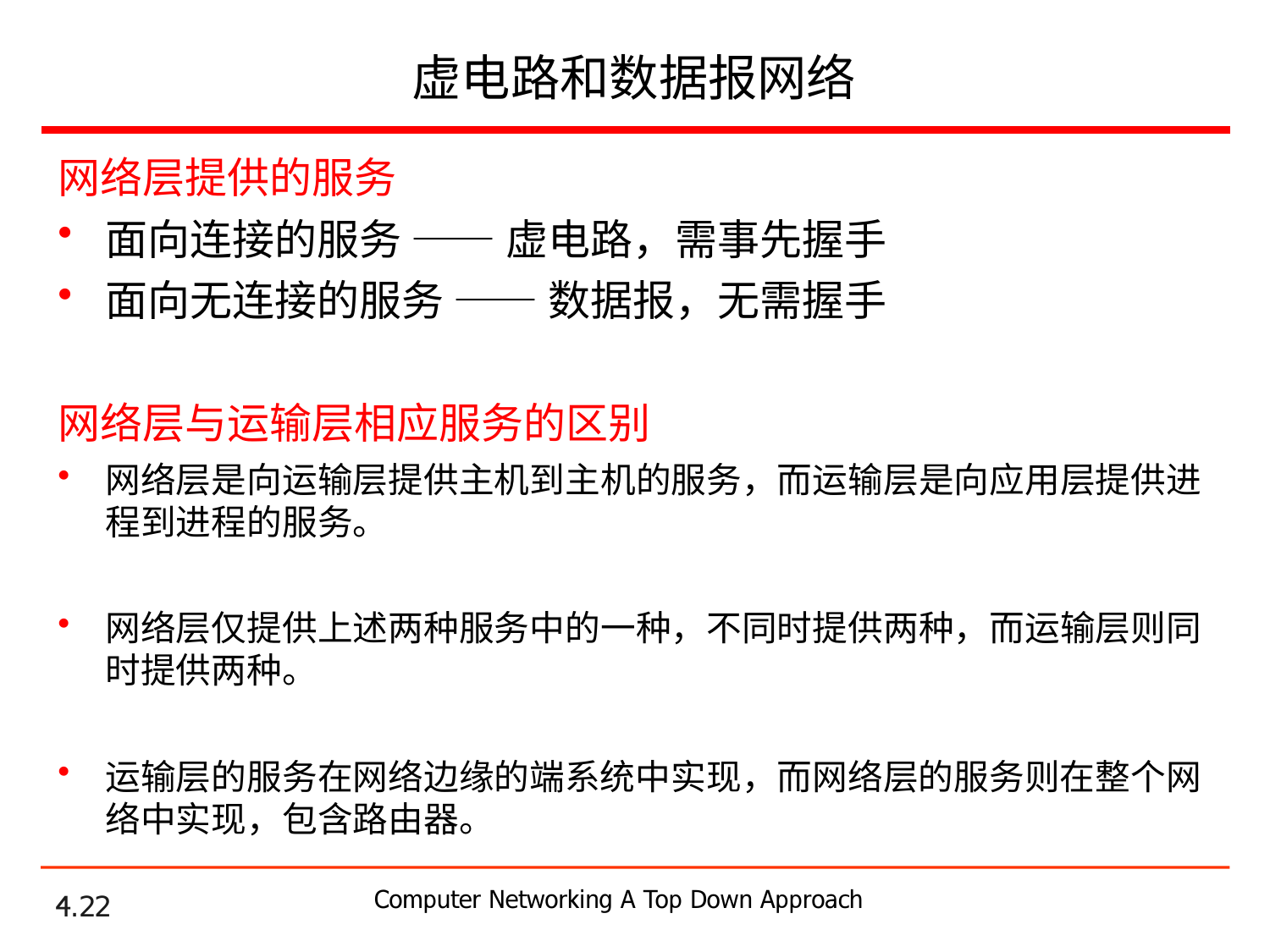

# 虚电路和数据报网络
网络层提供的服务
面向连接的服务 —— 虚电路，需事先握手
面向无连接的服务 —— 数据报，无需握手

网络层与运输层相应服务的区别
网络层是向运输层提供主机到主机的服务，而运输层是向应用层提供进程到进程的服务。

网络层仅提供上述两种服务中的一种，不同时提供两种，而运输层则同时提供两种。

运输层的服务在网络边缘的端系统中实现，而网络层的服务则在整个网络中实现，包含路由器。